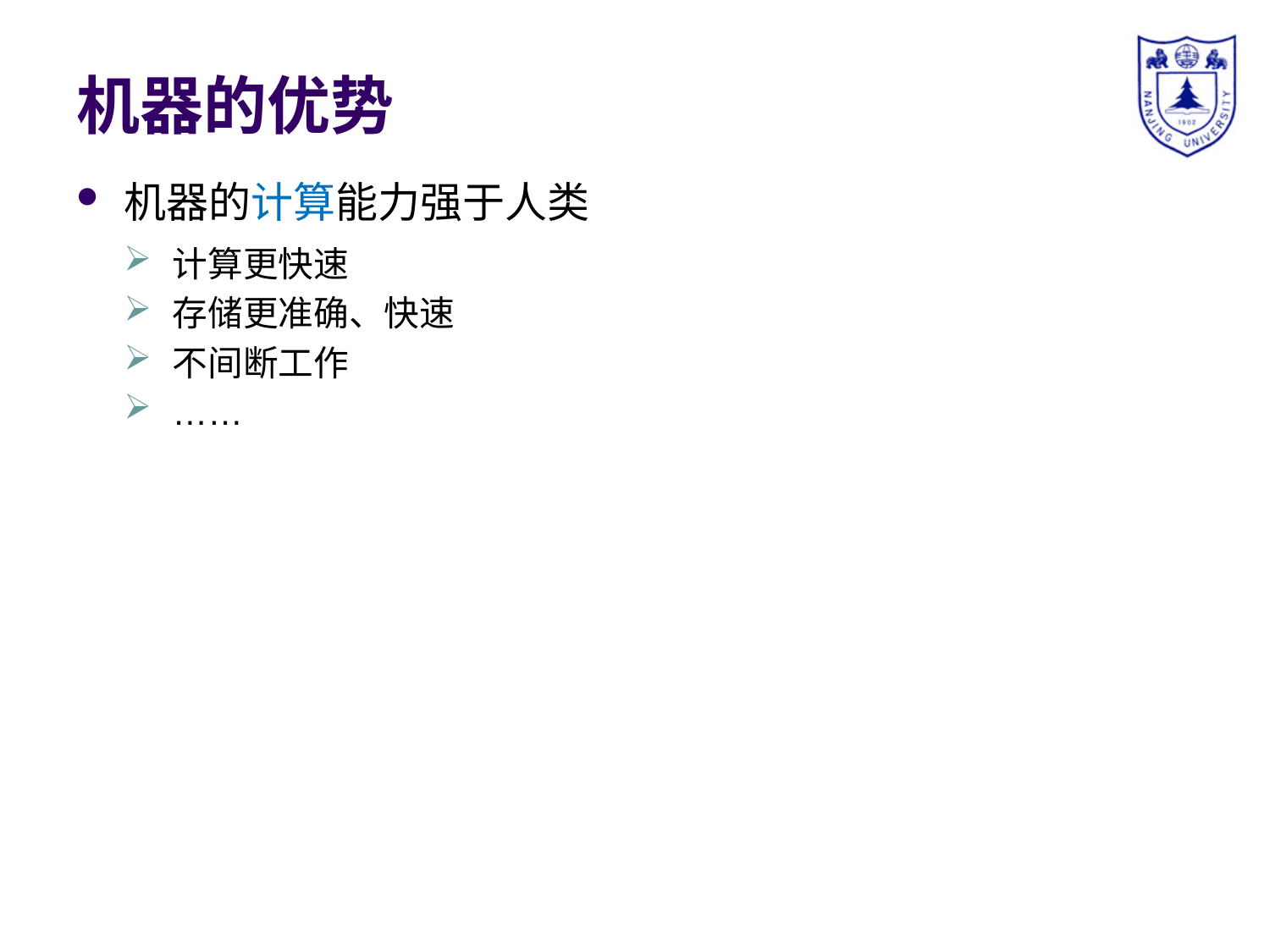

# 机器的优势
机器的计算能力强于人类
计算更快速
存储更准确、快速
不间断工作
……

31